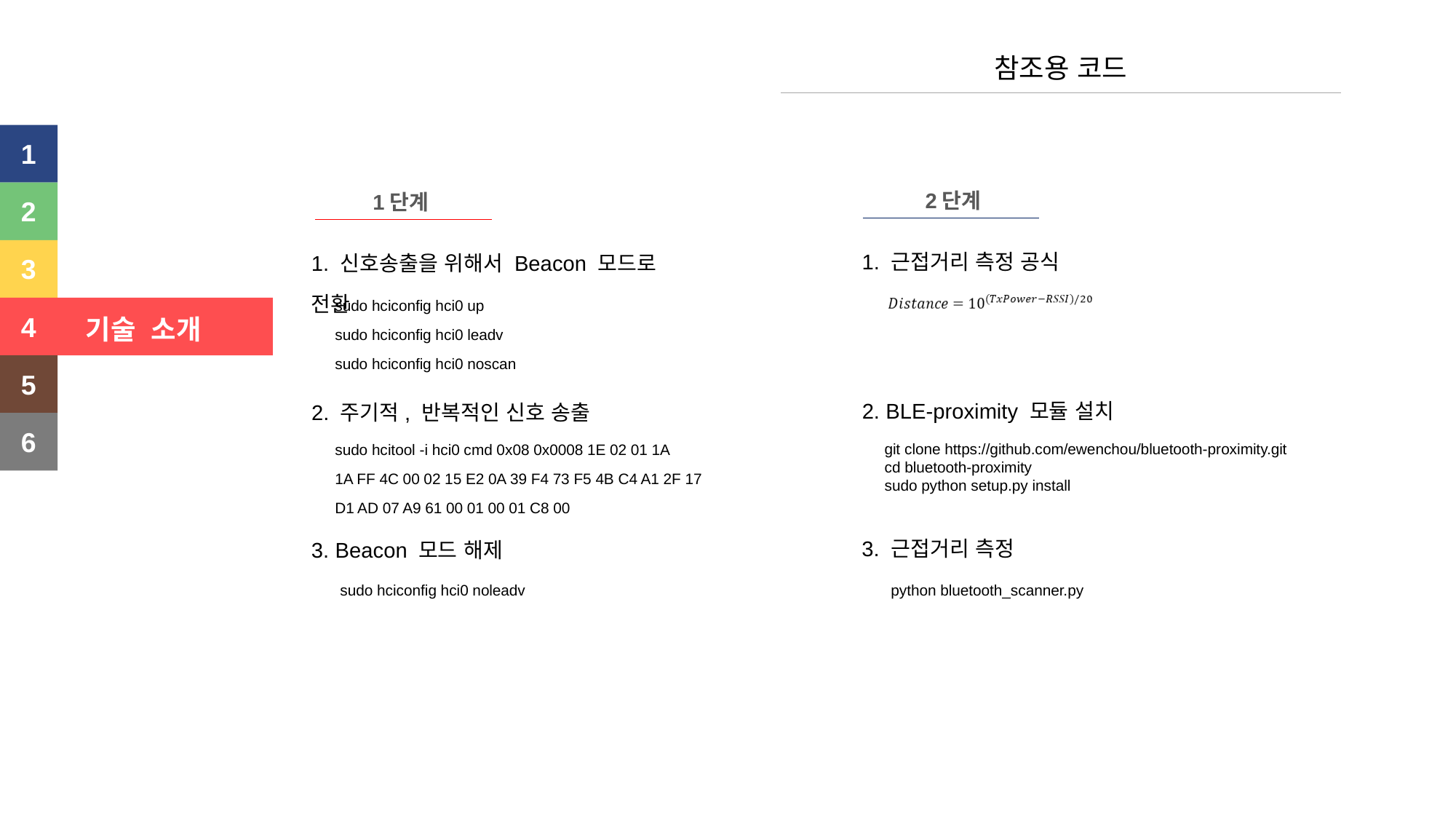

참조용 코드
1

1

2

3

4
기술  소개

5

6
2단계
1단계

1. 근접거리 측정 공식
1. 신호송출을 위해서 Beacon 모드로 전환
sudo hciconfig hci0 up
sudo hciconfig hci0 leadv
sudo hciconfig hci0 noscan
2. 주기적, 반복적인 신호 송출
sudo hcitool -i hci0 cmd 0x08 0x0008 1E 02 01 1A
1A FF 4C 00 02 15 E2 0A 39 F4 73 F5 4B C4 A1 2F 17
D1 AD 07 A9 61 00 01 00 01 C8 00
3. Beacon 모드 해제
sudo hciconfig hci0 noleadv

2. BLE-proximity 모듈 설치
git clone https://github.com/ewenchou/bluetooth-proximity.git
cd bluetooth-proximity
sudo python setup.py install
3. 근접거리 측정
python bluetooth_scanner.py